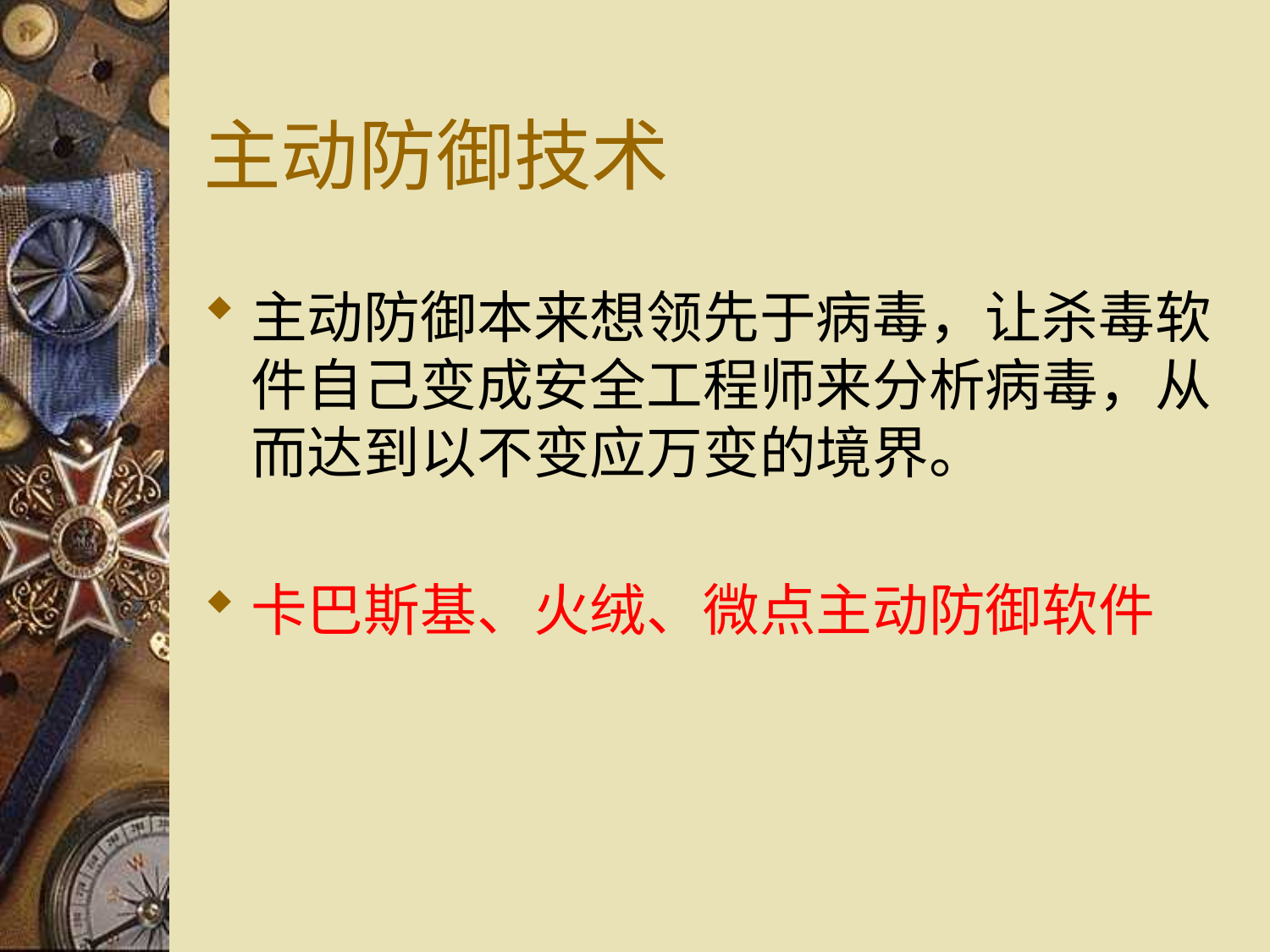

# 主动防御技术
主动防御本来想领先于病毒，让杀毒软件自己变成安全工程师来分析病毒，从而达到以不变应万变的境界。

卡巴斯基、火绒、微点主动防御软件